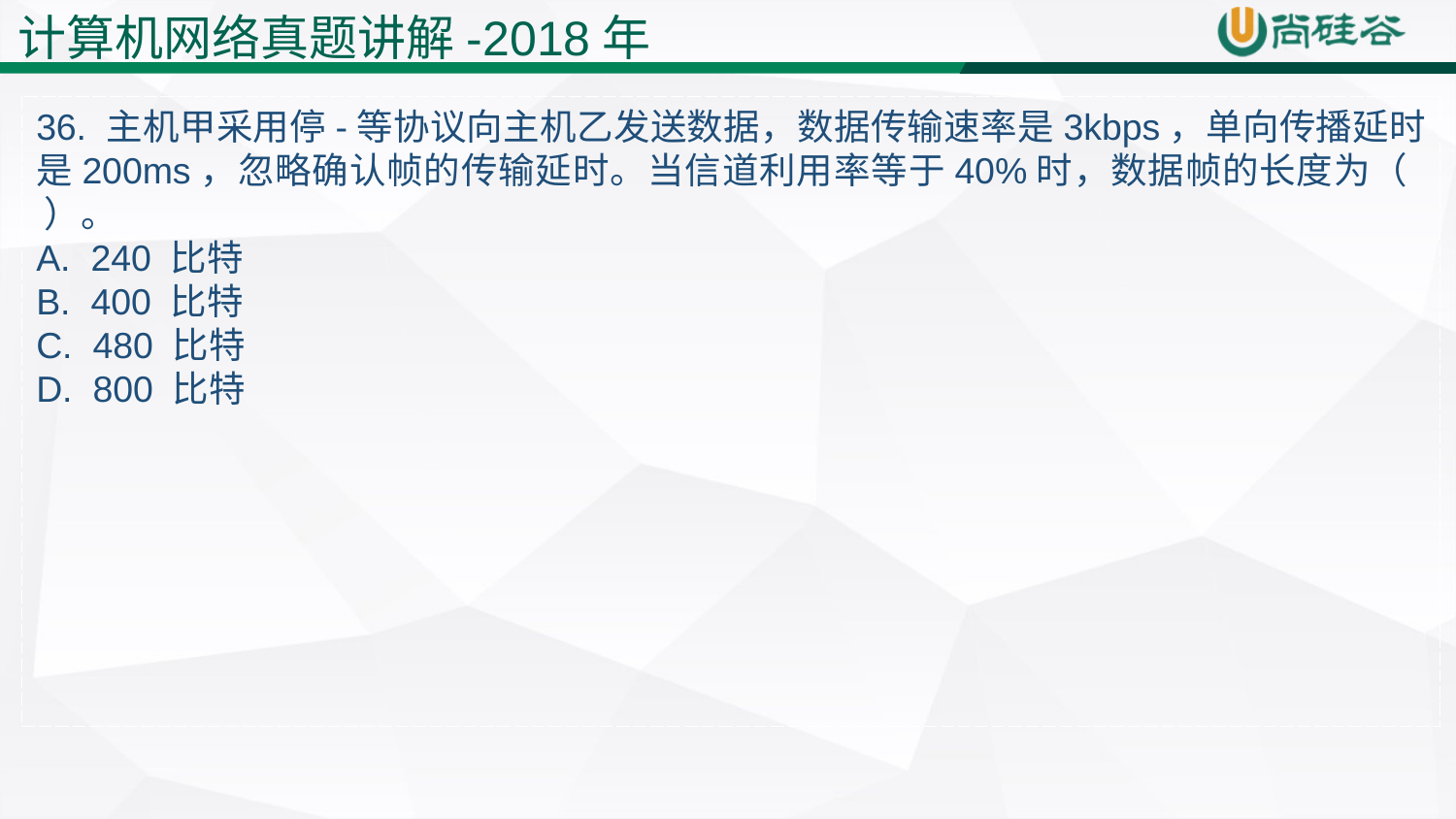

计算机网络真题讲解-2018年

36. 主机甲采用停-等协议向主机乙发送数据，数据传输速率是3kbps，单向传播延时是200ms，忽略确认帧的传输延时。当信道利用率等于40%时，数据帧的长度为（    ）。
A.  240 比特
B.  400 比特
C.  480 比特
D.  800 比特